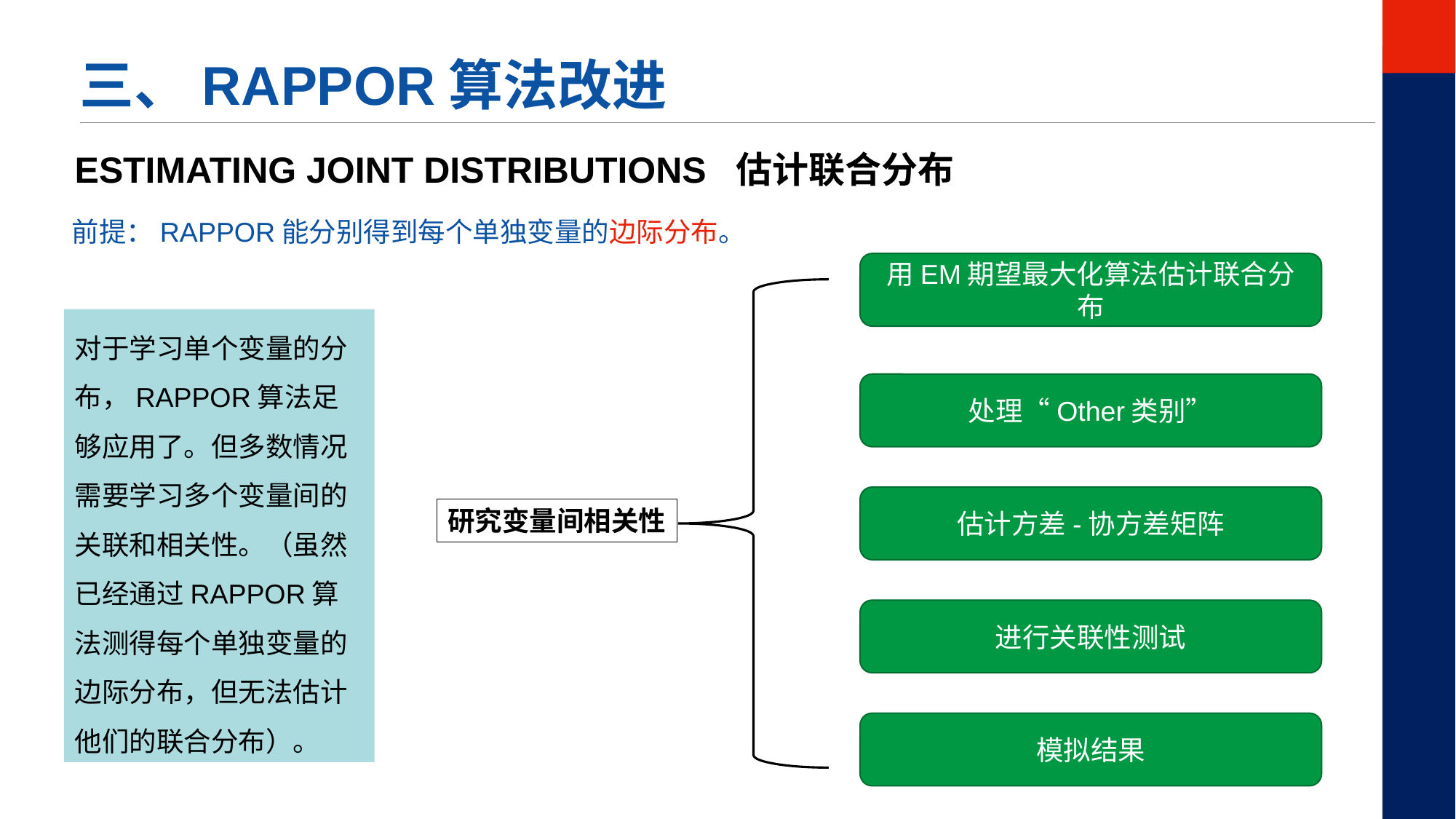

三、RAPPOR算法改进
ESTIMATING JOINT DISTRIBUTIONS  估计联合分布
前提：RAPPOR能分别得到每个单独变量的边际分布。
用EM期望最大化算法估计联合分布

对于学习单个变量的分布，RAPPOR算法足够应用了。但多数情况需要学习多个变量间的关联和相关性。（虽然已经通过RAPPOR算法测得每个单独变量的边际分布，但无法估计他们的联合分布）。
处理“Other类别”
估计方差-协方差矩阵
研究变量间相关性
进行关联性测试
模拟结果